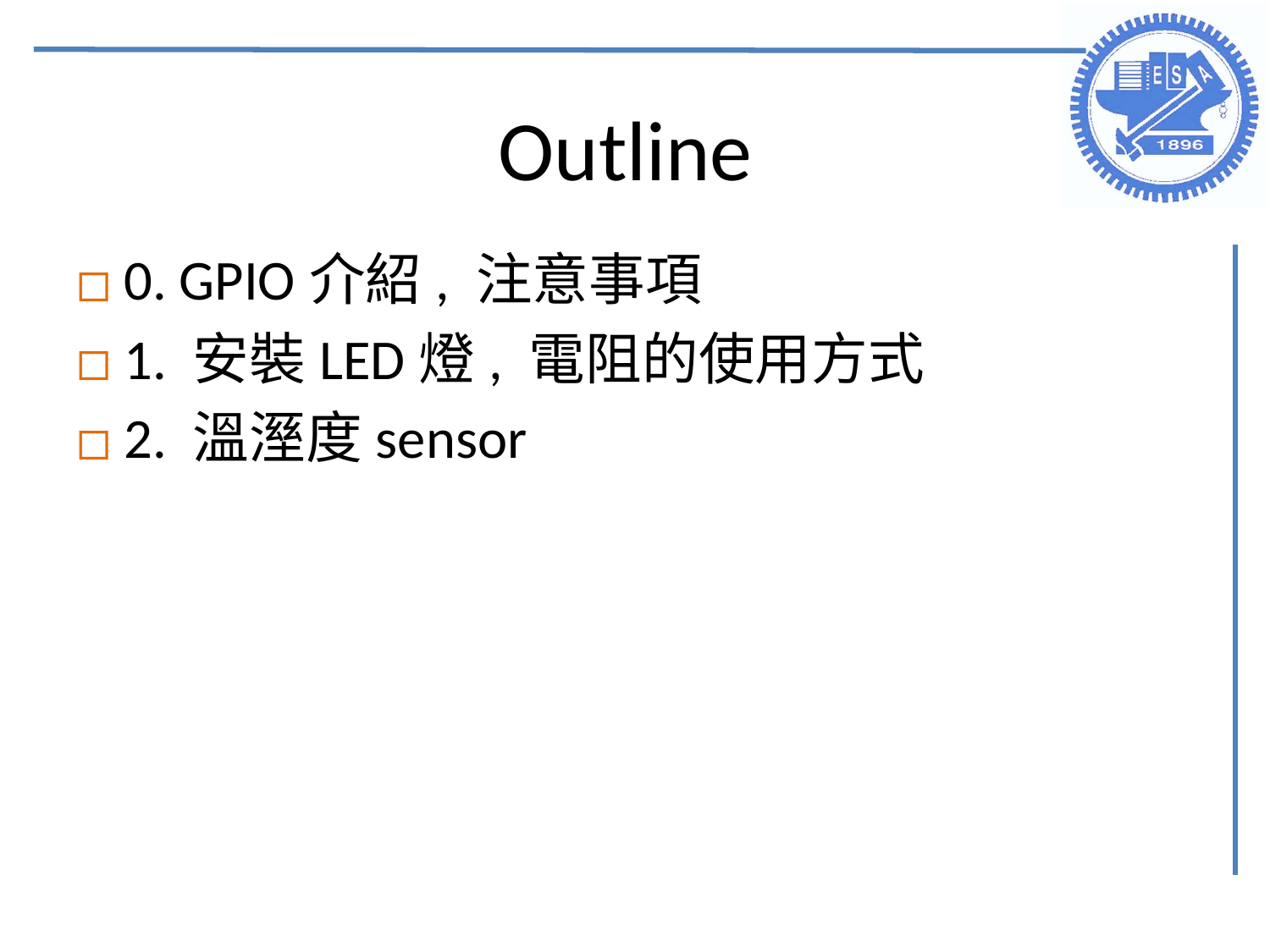

# Outline
0. GPIO介紹, 注意事項
1. 安裝LED燈, 電阻的使用方式
2. 溫溼度sensor